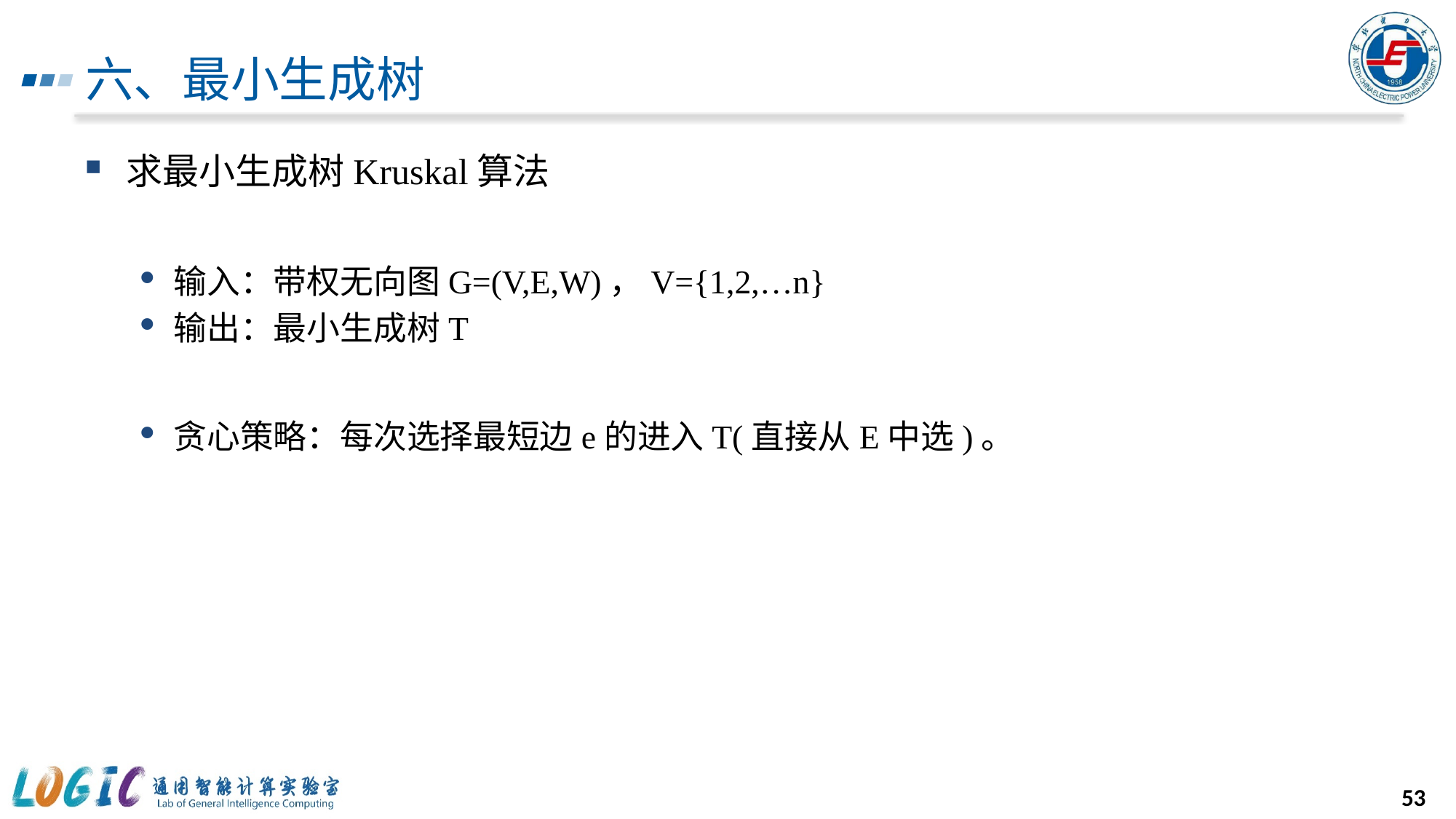

# 六、最小生成树
求最小生成树Kruskal算法

输入：带权无向图G=(V,E,W)，V={1,2,…n}
输出：最小生成树T

贪心策略：每次选择最短边e的进入T(直接从E中选)。

53